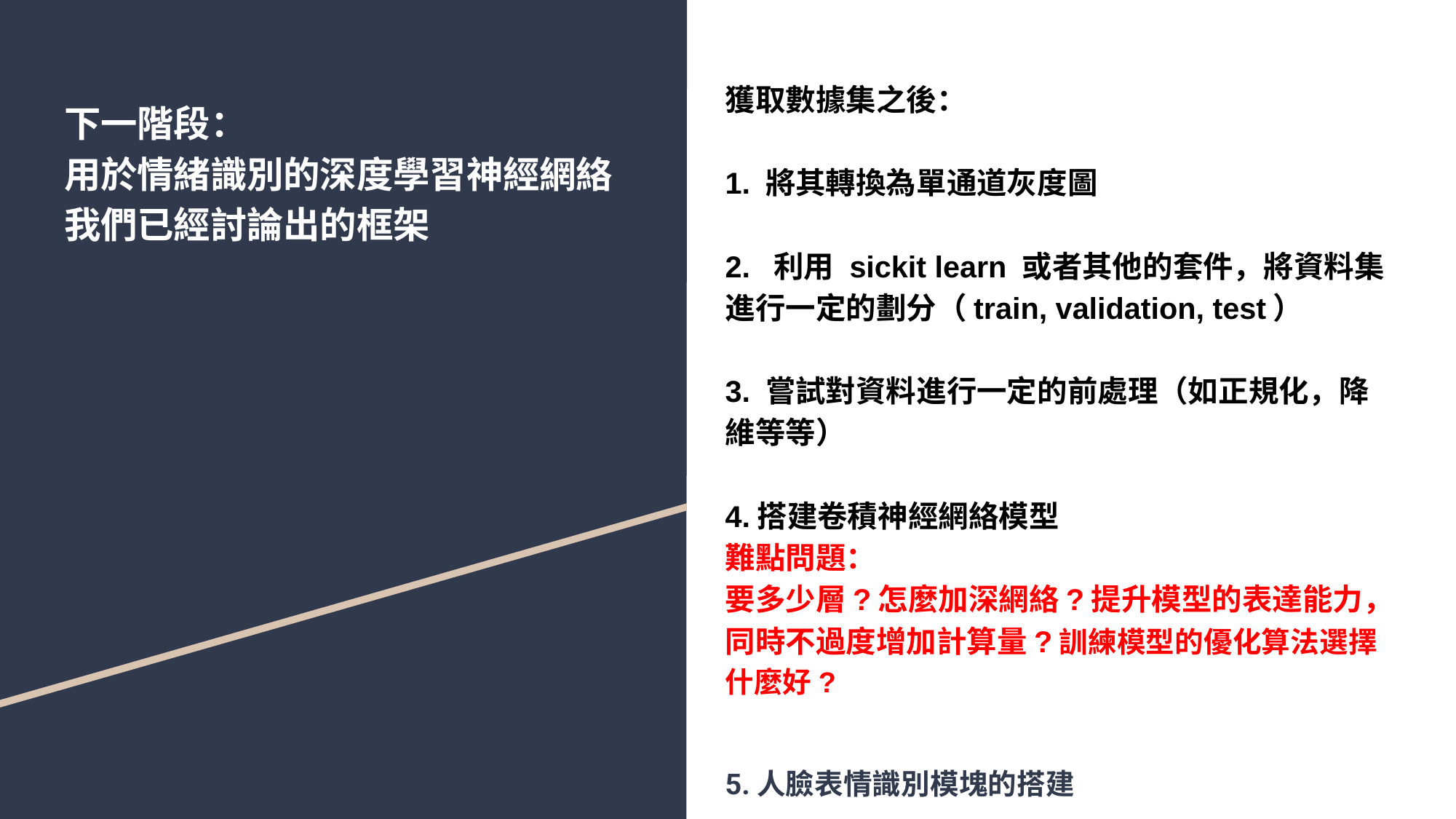

獲取數據集之後：

1. 將其轉換為單通道灰度圖

2.  利用 sickit learn 或者其他的套件，將資料集進行一定的劃分（train, validation, test）

3. 嘗試對資料進行一定的前處理（如正規化，降維等等）

4.搭建卷積神經網絡模型
難點問題：
要多少層?怎麼加深網絡?提升模型的表達能力，同時不過度增加計算量?訓練模型的優化算法選擇什麼好?

5.人臉表情識別模塊的搭建

# 下一階段：
用於情緒識別的深度學習神經網絡
我們已經討論出的框架